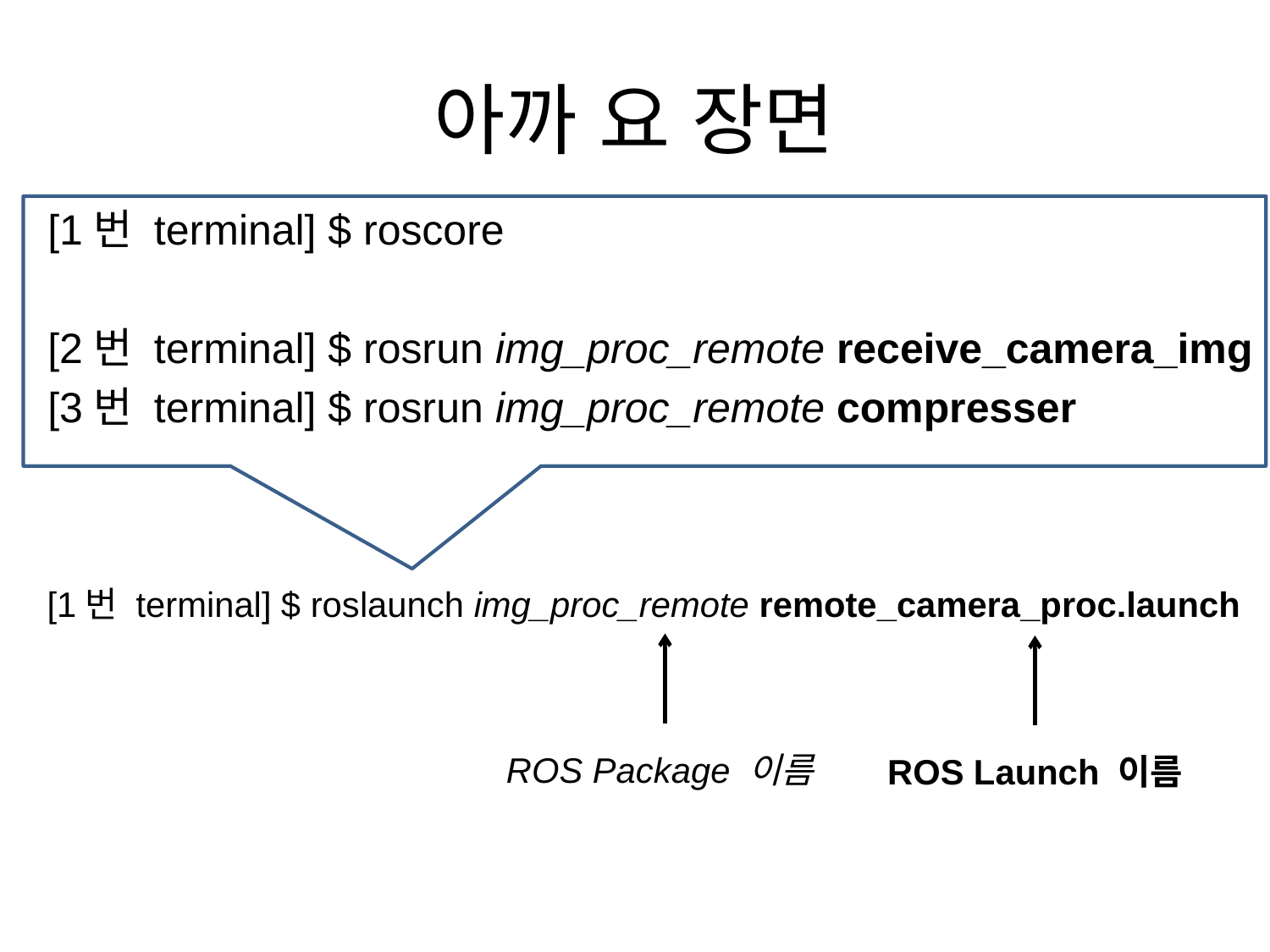

# 아까 요 장면

[1번 terminal] $ roscore

[2번 terminal] $ rosrun img_proc_remote receive_camera_img
[3번 terminal] $ rosrun img_proc_remote compresser

[1번 terminal] $ roslaunch img_proc_remote remote_camera_proc.launch
ROS Package 이름
ROS Launch 이름